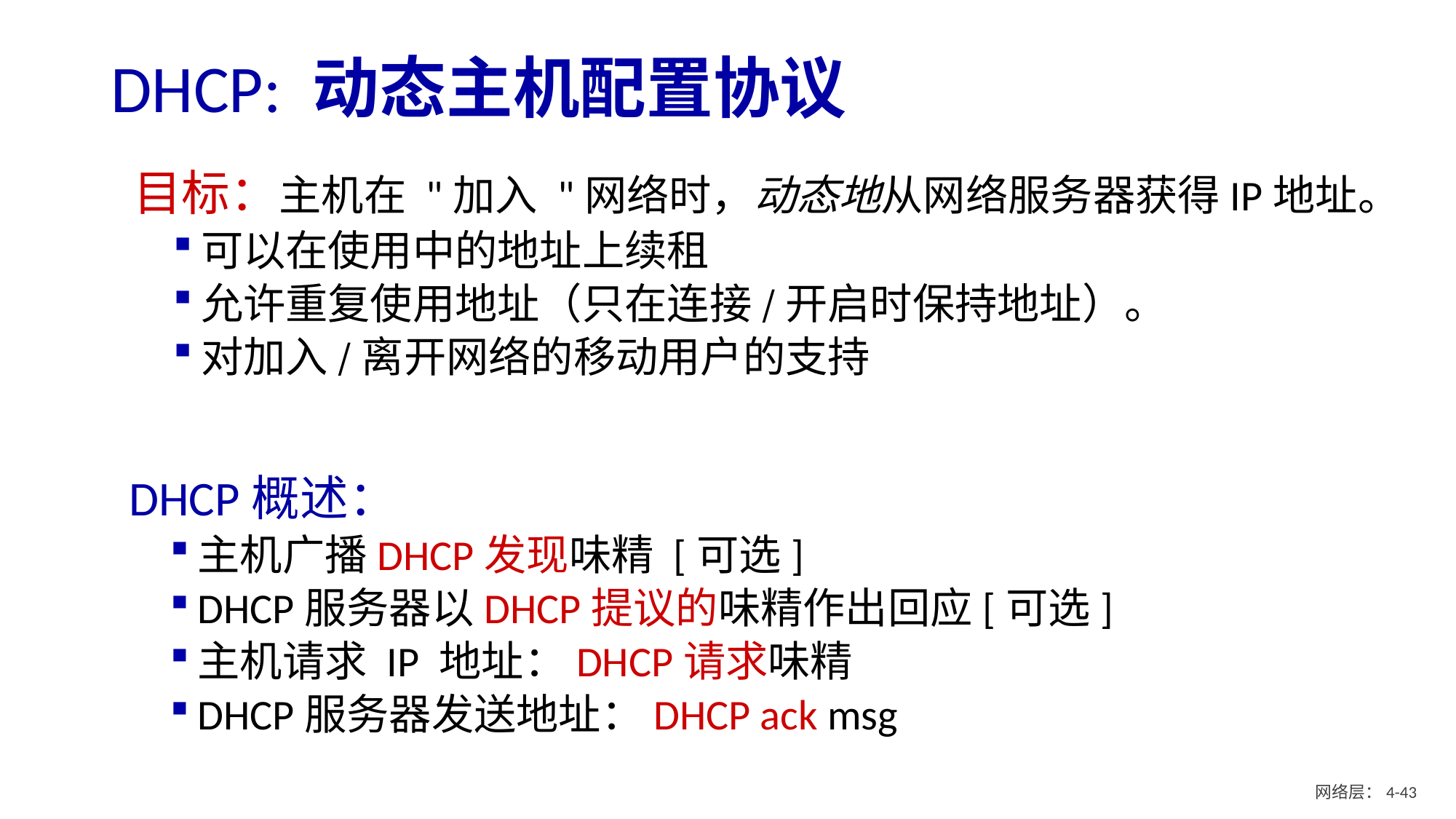

# DHCP: 动态主机配置协议
目标：主机在 "加入 "网络时，动态地从网络服务器获得IP地址。
可以在使用中的地址上续租
允许重复使用地址（只在连接/开启时保持地址）。
对加入/离开网络的移动用户的支持

DHCP概述：
主机广播DHCP发现味精 [可选]
DHCP服务器以DHCP提议的味精作出回应[可选]
主机请求 IP 地址：DHCP请求味精
DHCP服务器发送地址：DHCP ack msg

网络层：4-43